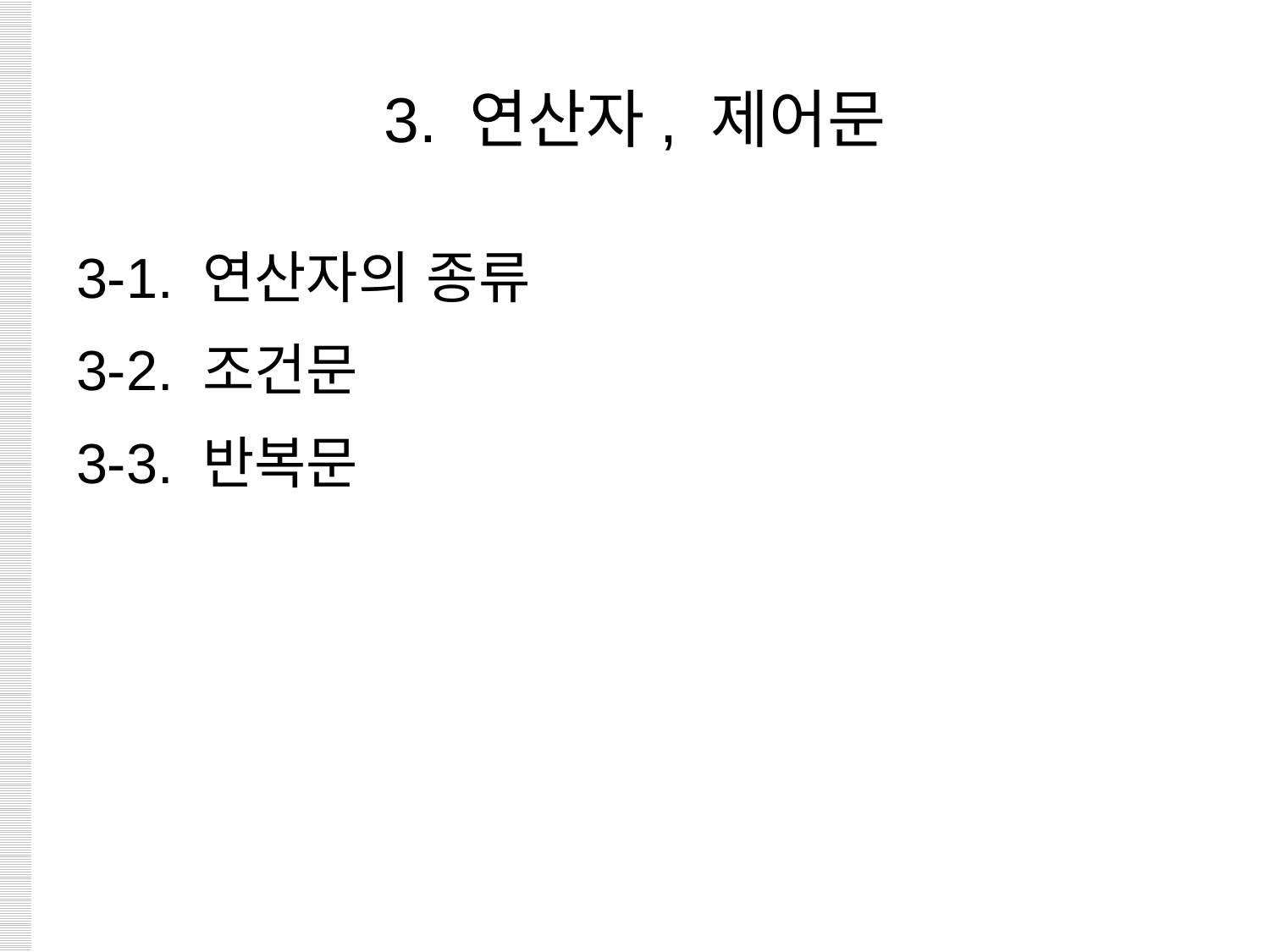

# 3. 연산자, 제어문
3-1. 연산자의 종류
3-2. 조건문
3-3. 반복문